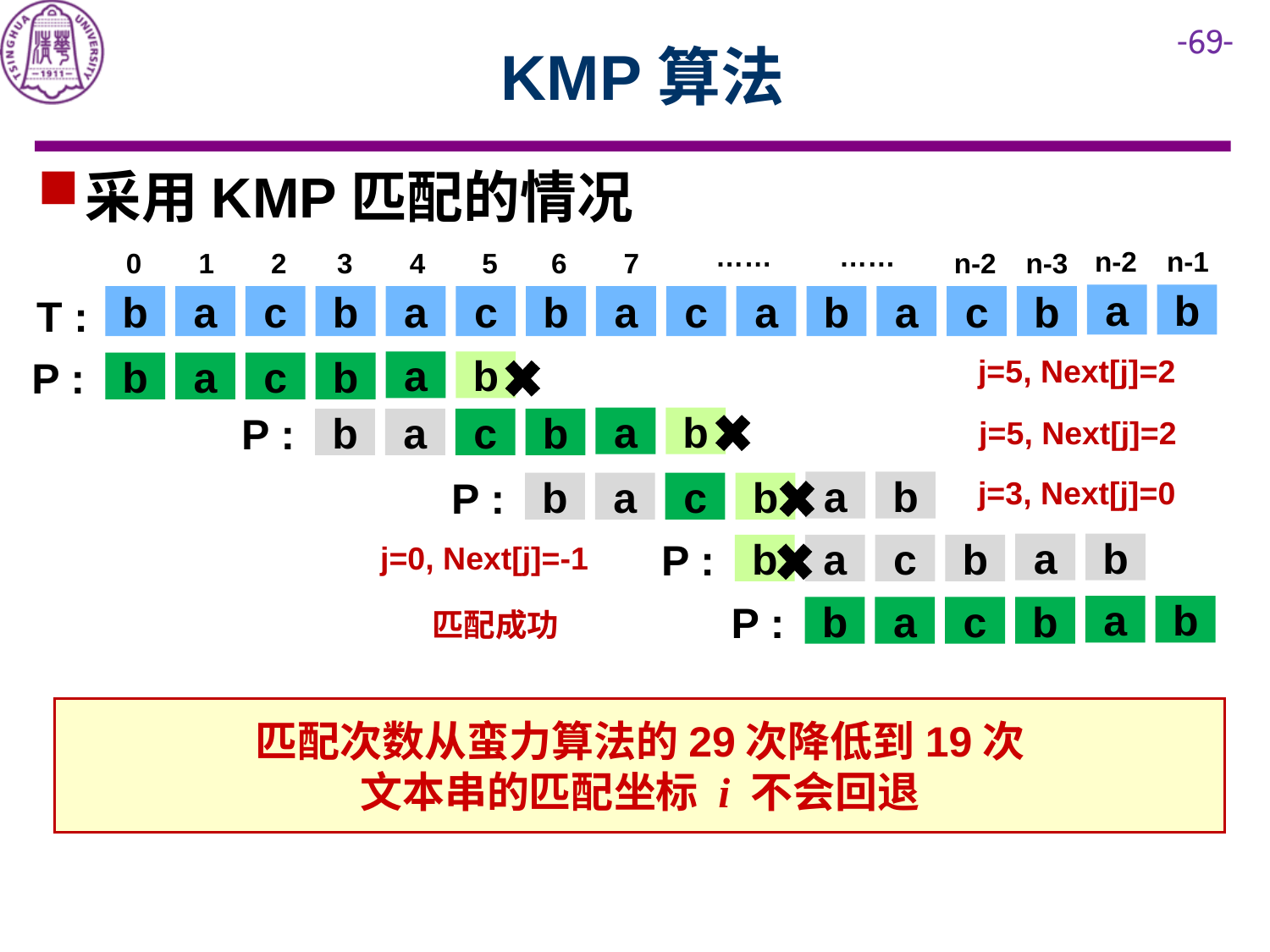

# KMP算法
采用KMP匹配的情况
……
……
n-2
n-1
0
1
2
3
4
5
6
7
n-2
n-3
T :
a
b
b
a
c
b
a
c
b
a
c
a
b
a
c
b
j=5, Next[j]=2

a
b
P :
b
a
c
b

j=5, Next[j]=2
a
b
P :
b
a
c
b
j=3, Next[j]=0
a
b

P :
b
a
c
b
j=0, Next[j]=-1
a
b

P :
b
a
c
b
a
b
P :
b
a
c
b
匹配成功
匹配次数从蛮力算法的29次降低到19次
文本串的匹配坐标 i 不会回退